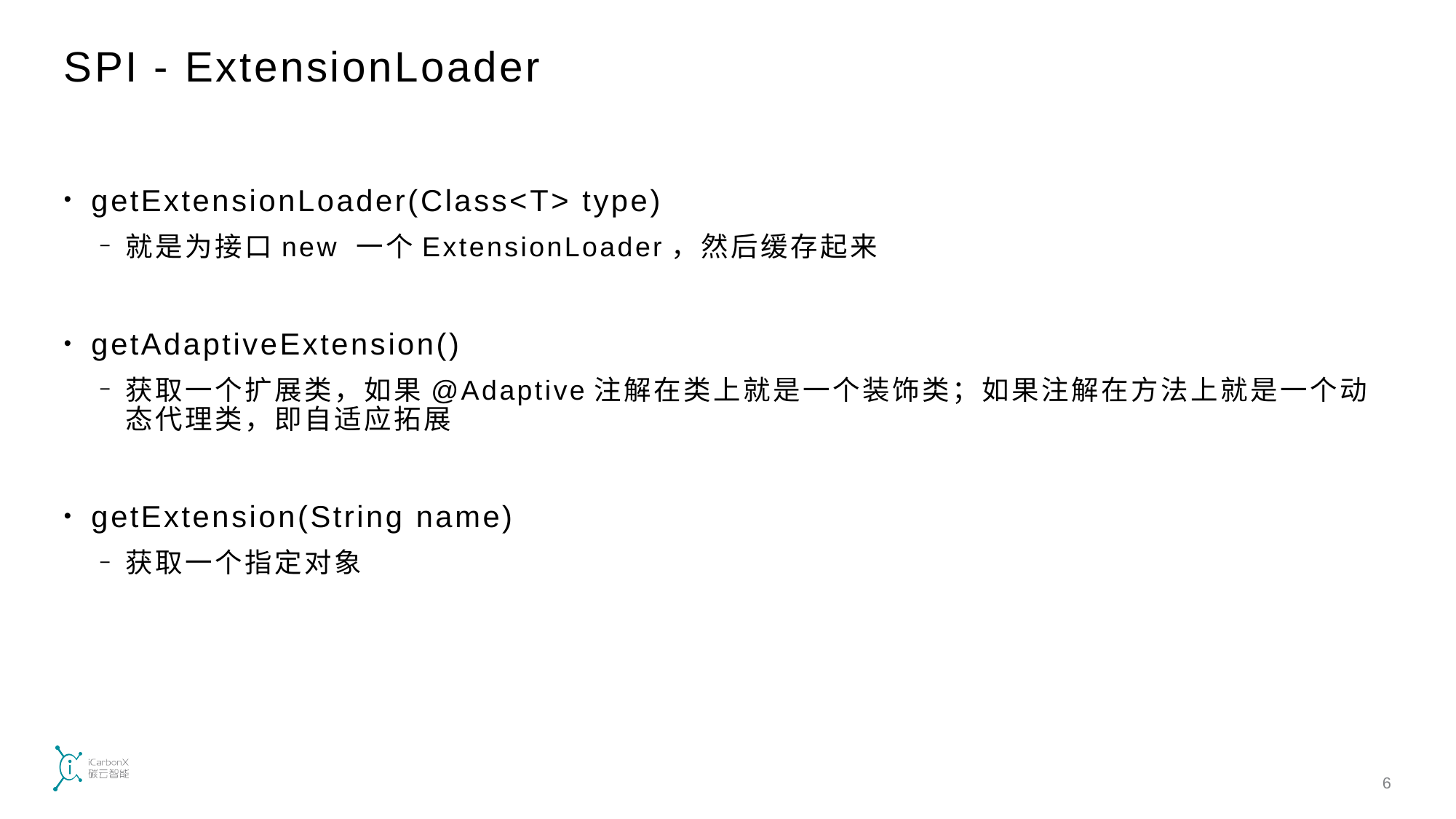

# SPI - ExtensionLoader

getExtensionLoader(Class<T> type)
就是为接口new 一个ExtensionLoader，然后缓存起来

getAdaptiveExtension()
获取一个扩展类，如果@Adaptive注解在类上就是一个装饰类；如果注解在方法上就是一个动态代理类，即自适应拓展

getExtension(String name)
获取一个指定对象
6